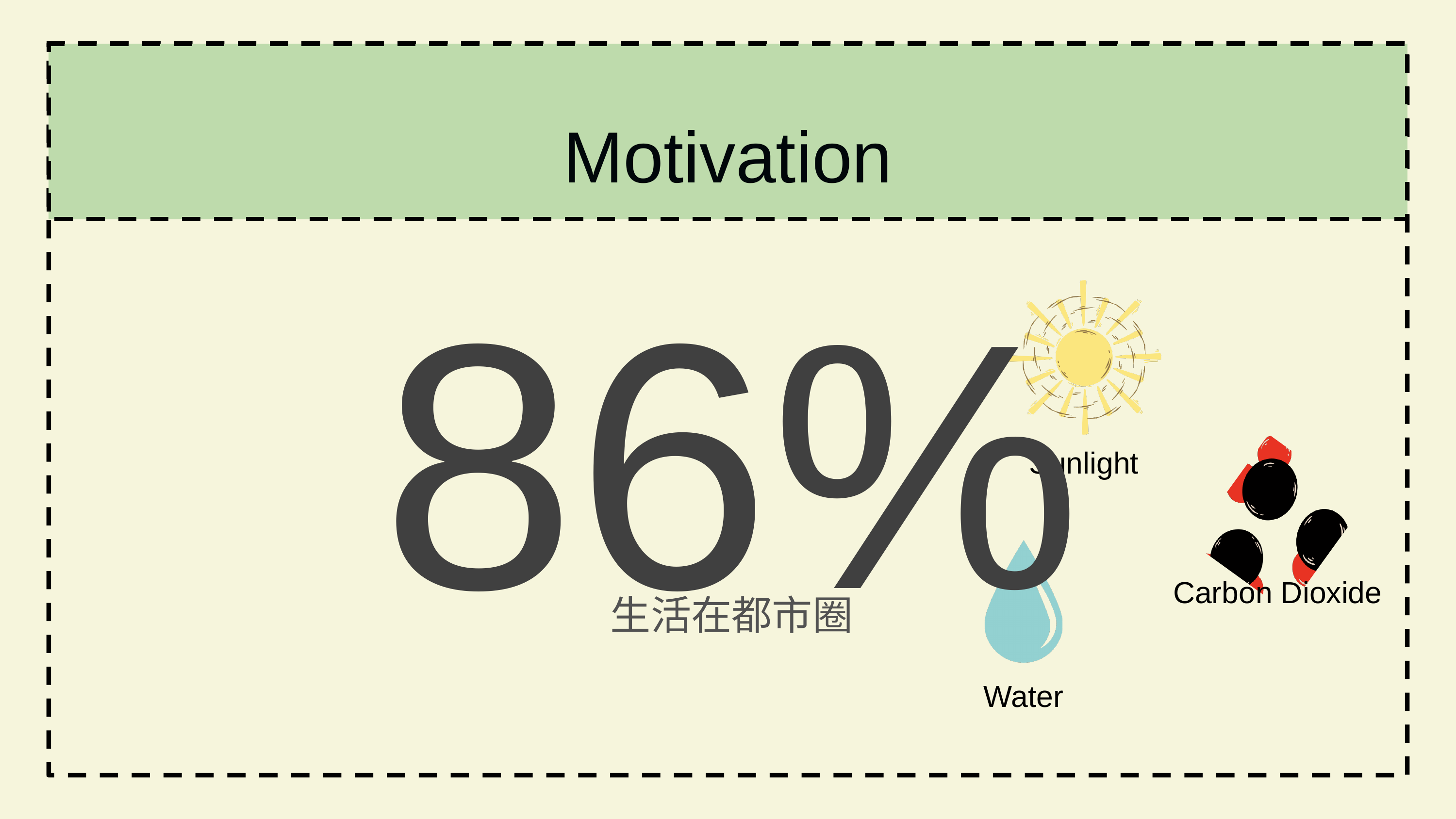

Motivation
86%

Sunlight

Carbon Dioxide
生活在都市圈
Water